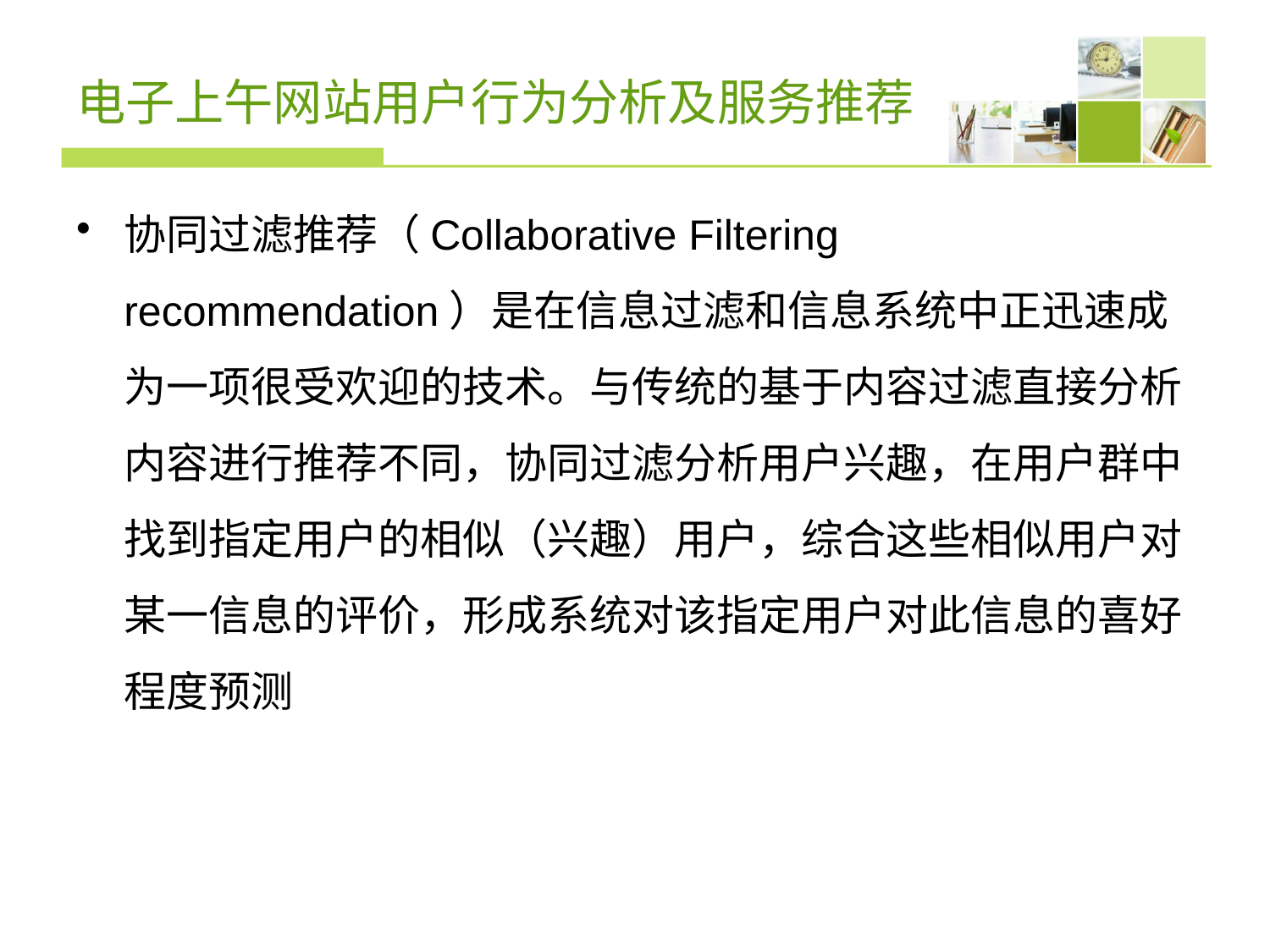

# 电子上午网站用户行为分析及服务推荐
协同过滤推荐（Collaborative Filtering recommendation）是在信息过滤和信息系统中正迅速成为一项很受欢迎的技术。与传统的基于内容过滤直接分析内容进行推荐不同，协同过滤分析用户兴趣，在用户群中找到指定用户的相似（兴趣）用户，综合这些相似用户对某一信息的评价，形成系统对该指定用户对此信息的喜好程度预测